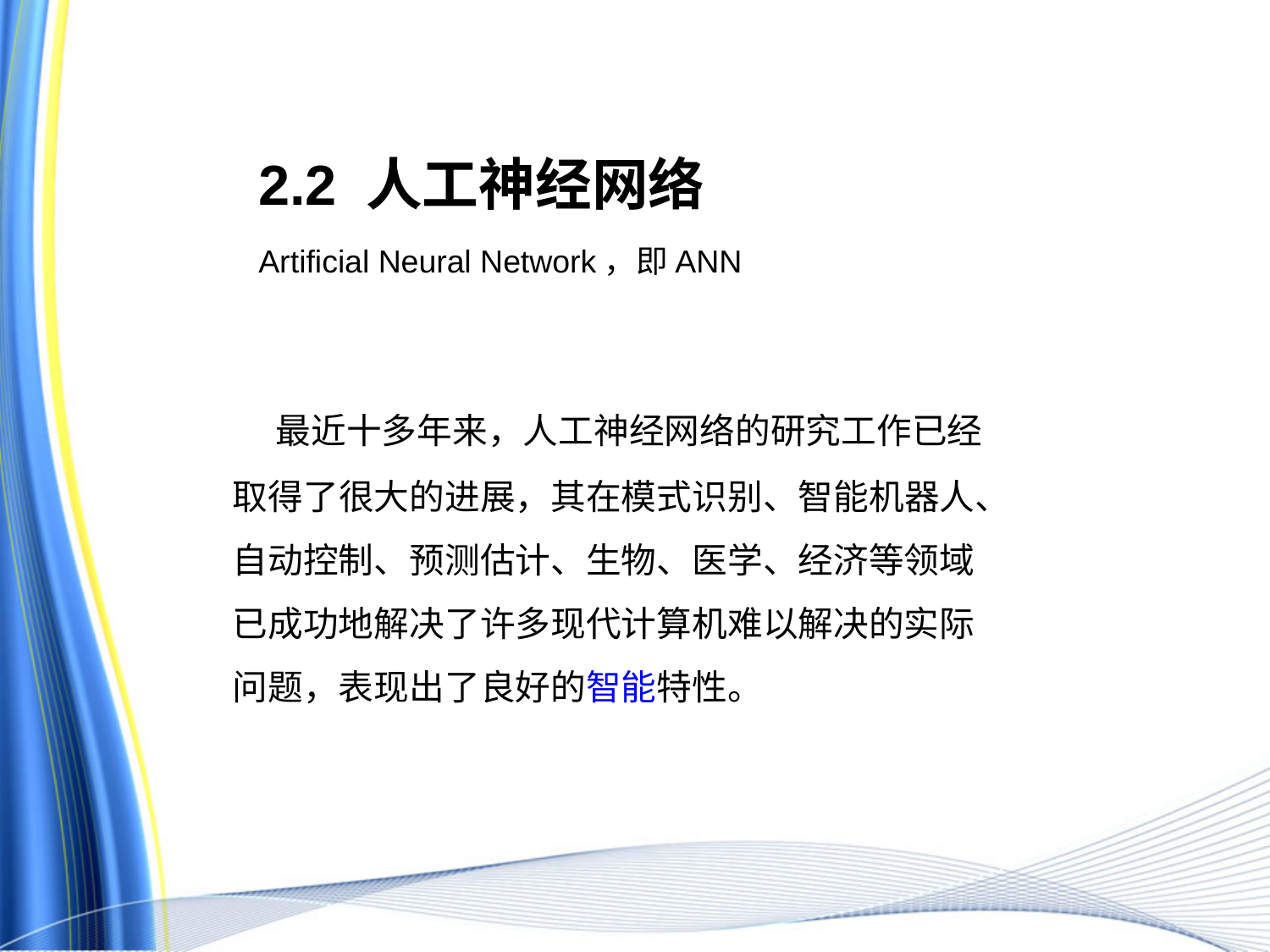

2.2 人工神经网络
Artificial Neural Network，即ANN
    最近十多年来，人工神经网络的研究工作已经取得了很大的进展，其在模式识别、智能机器人、自动控制、预测估计、生物、医学、经济等领域已成功地解决了许多现代计算机难以解决的实际问题，表现出了良好的智能特性。